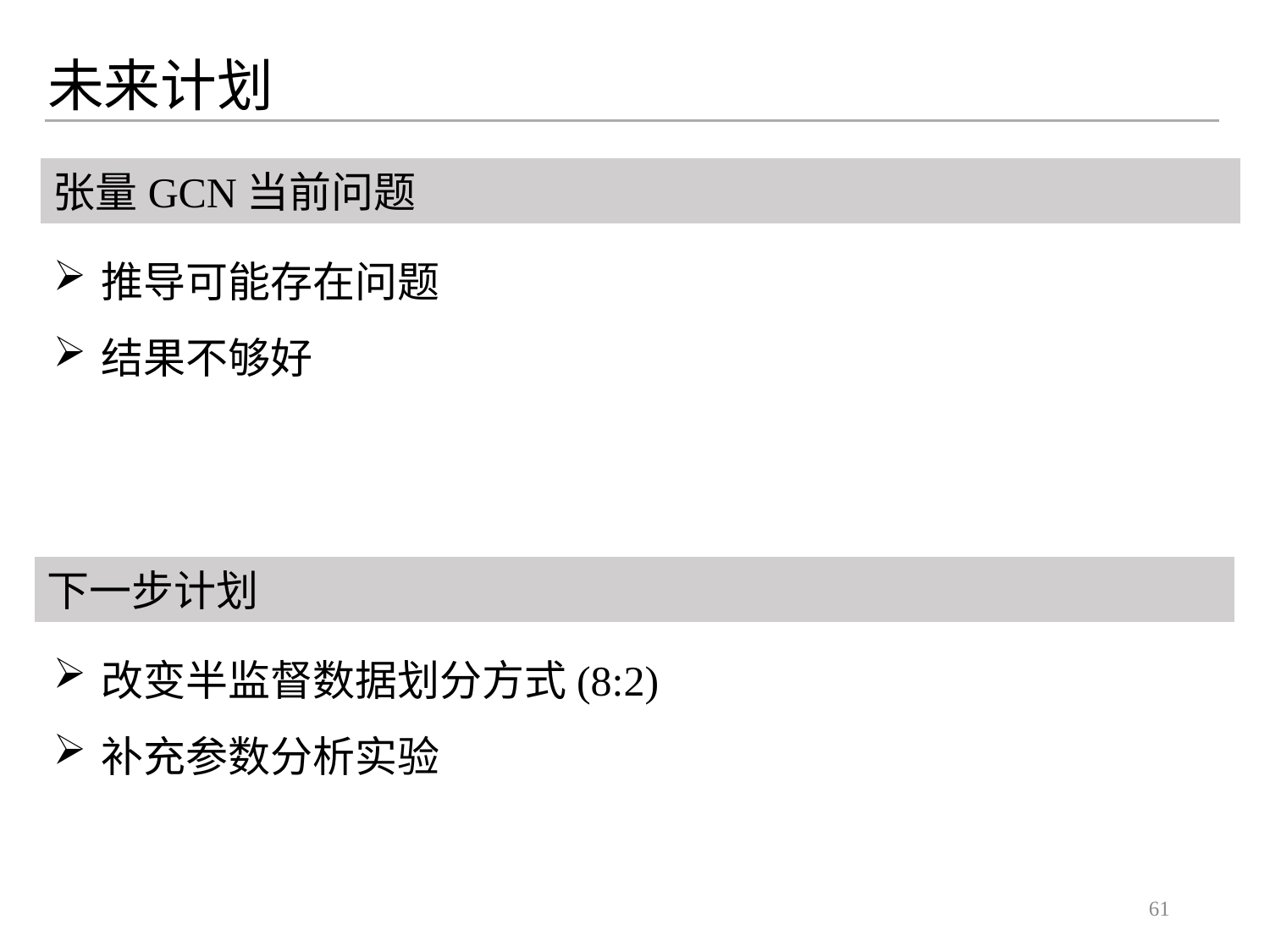

未来计划

张量GCN当前问题

推导可能存在问题
结果不够好
下一步计划
改变半监督数据划分方式(8:2)
补充参数分析实验

61